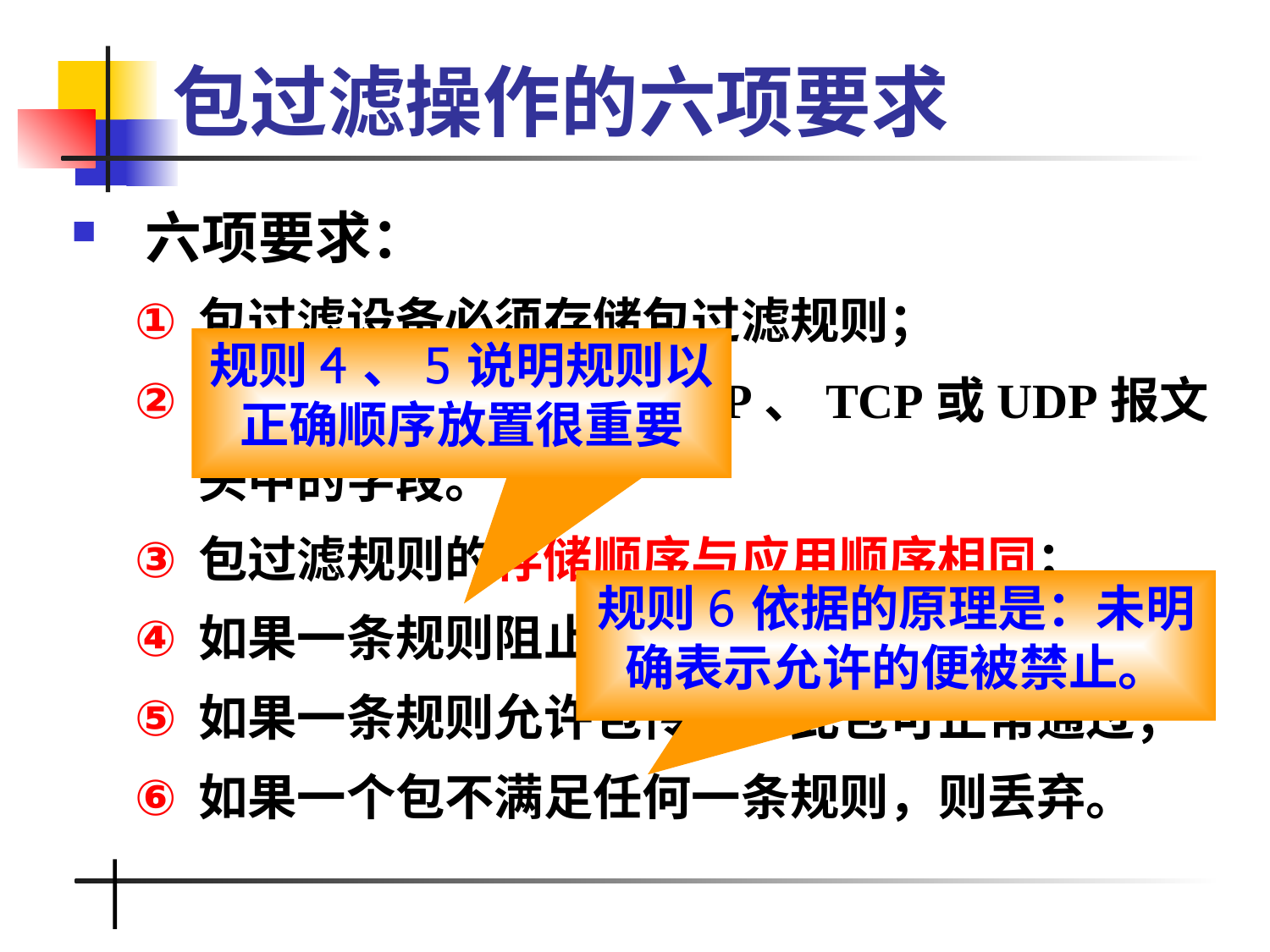

# 包过滤操作的六项要求
六项要求：
包过滤设备必须存储包过滤规则；
当包到达端口时，分析IP、TCP或UDP报文头中的字段。
包过滤规则的存储顺序与应用顺序相同；
如果一条规则阻止包传输，此包便被丢弃；
如果一条规则允许包传输，此包可正常通过；
如果一个包不满足任何一条规则，则丢弃。
规则4、5说明规则以正确顺序放置很重要
规则6依据的原理是：未明确表示允许的便被禁止。